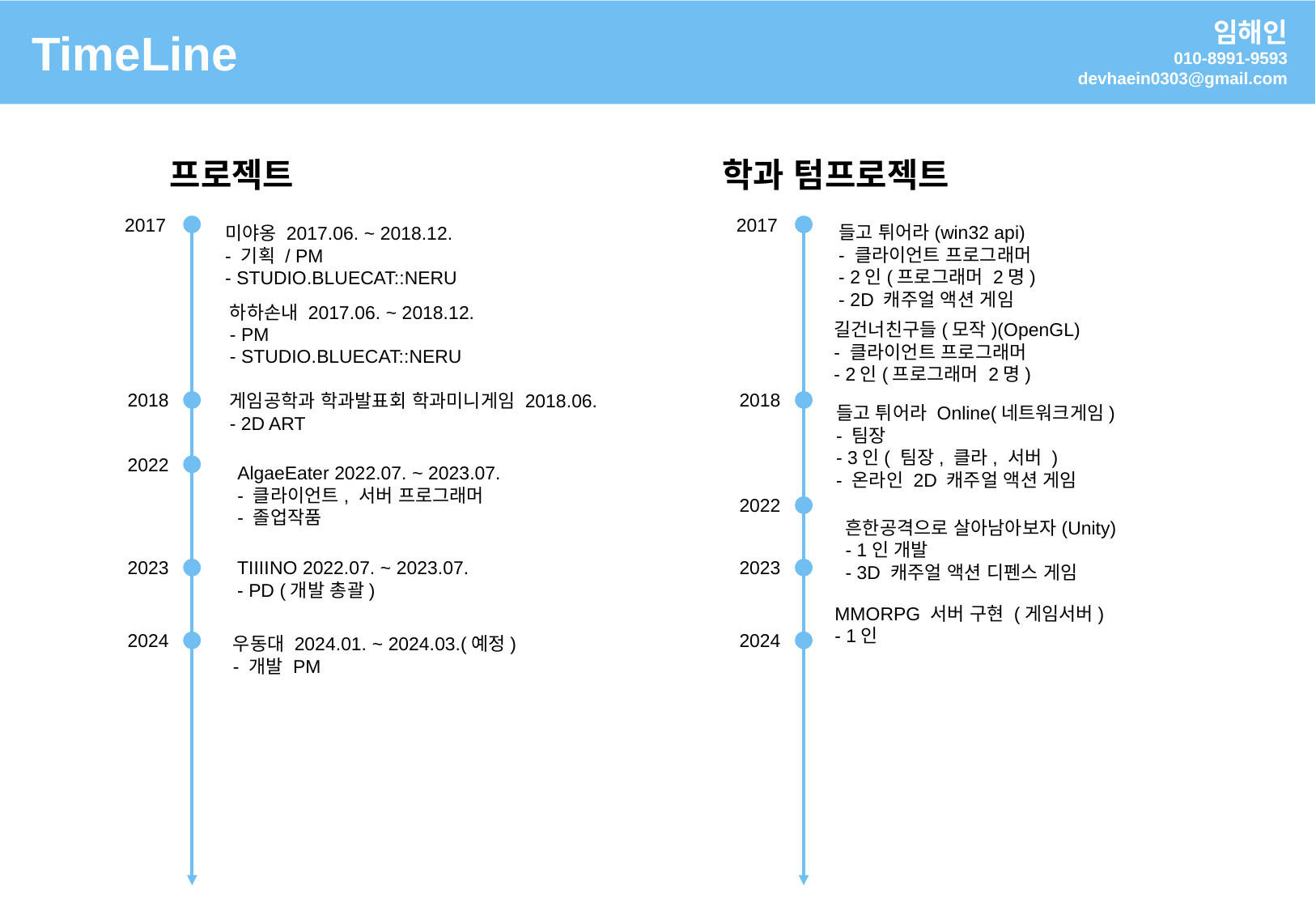

임해인
010-8991-9593
devhaein0303@gmail.com
TimeLine
프로젝트
학과 텀프로젝트
2017
2017
들고 튀어라(win32 api)
- 클라이언트 프로그래머
- 2인(프로그래머 2명)
- 2D 캐주얼 액션 게임

미야옹 2017.06. ~ 2018.12.
- 기획 / PM
- STUDIO.BLUECAT::NERU

하하손내 2017.06. ~ 2018.12.
- PM
- STUDIO.BLUECAT::NERU
길건너친구들(모작)(OpenGL)
- 클라이언트 프로그래머
- 2인(프로그래머 2명)
2018
2018
게임공학과 학과발표회 학과미니게임 2018.06.
- 2D ART

들고 튀어라 Online(네트워크게임)
- 팀장
- 3인( 팀장, 클라, 서버 )
- 온라인 2D 캐주얼 액션 게임
2022

AlgaeEater 2022.07. ~ 2023.07.
- 클라이언트, 서버 프로그래머
- 졸업작품
2022

흔한공격으로 살아남아보자(Unity)
- 1인 개발
- 3D 캐주얼 액션 디펜스 게임
2023
TIIIINO 2022.07. ~ 2023.07.
- PD (개발 총괄)
2023

MMORPG 서버 구현 (게임서버)
- 1인
2024
2024
우동대 2024.01. ~ 2024.03.(예정)
- 개발 PM